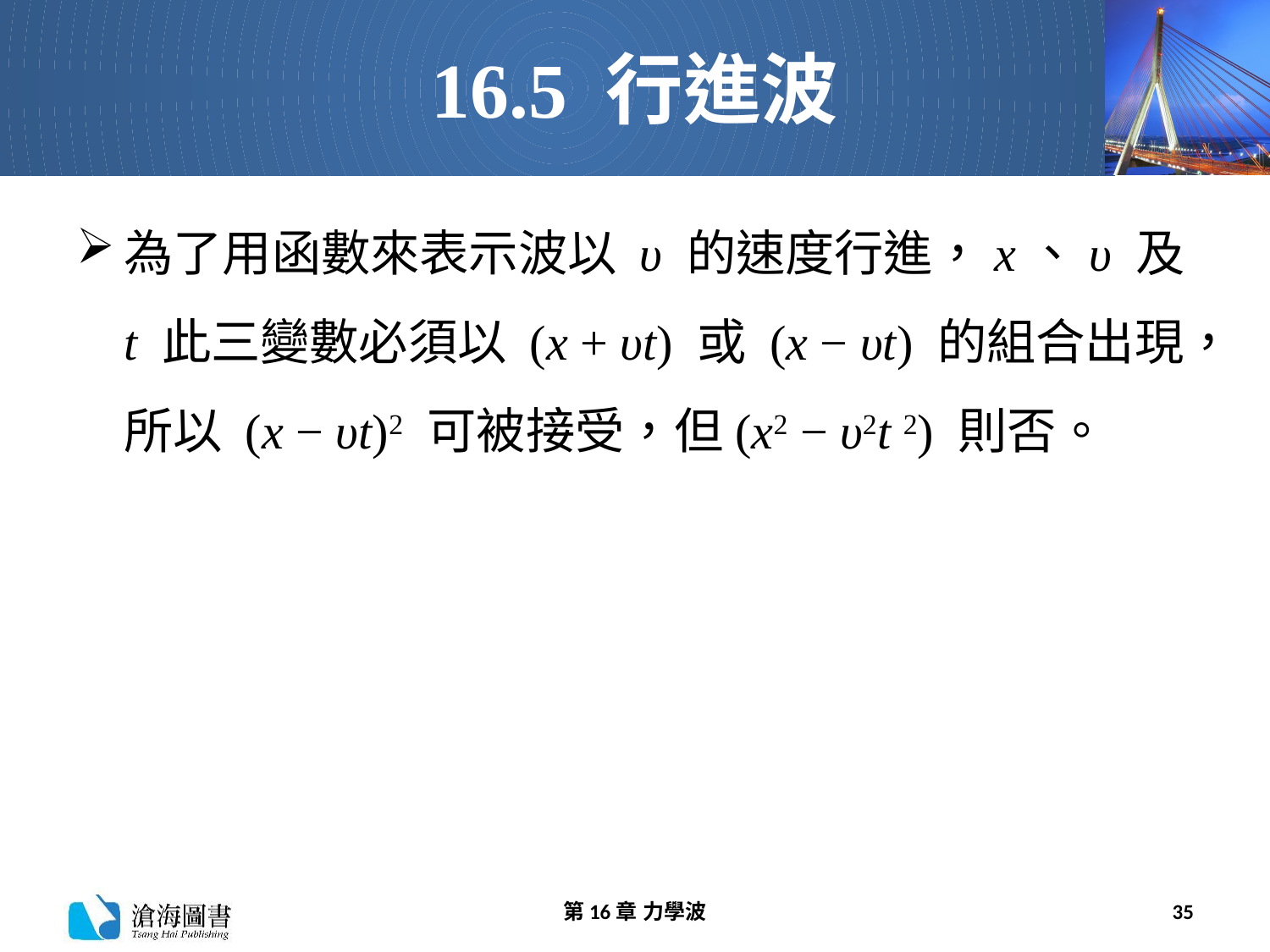

# 16.5 行進波
為了用函數來表示波以 υ 的速度行進，x、υ 及 t 此三變數必須以 (x + υt) 或 (x − υt) 的組合出現，所以 (x − υt)2 可被接受，但(x2 − υ2t 2) 則否。

第16章 力學波
35